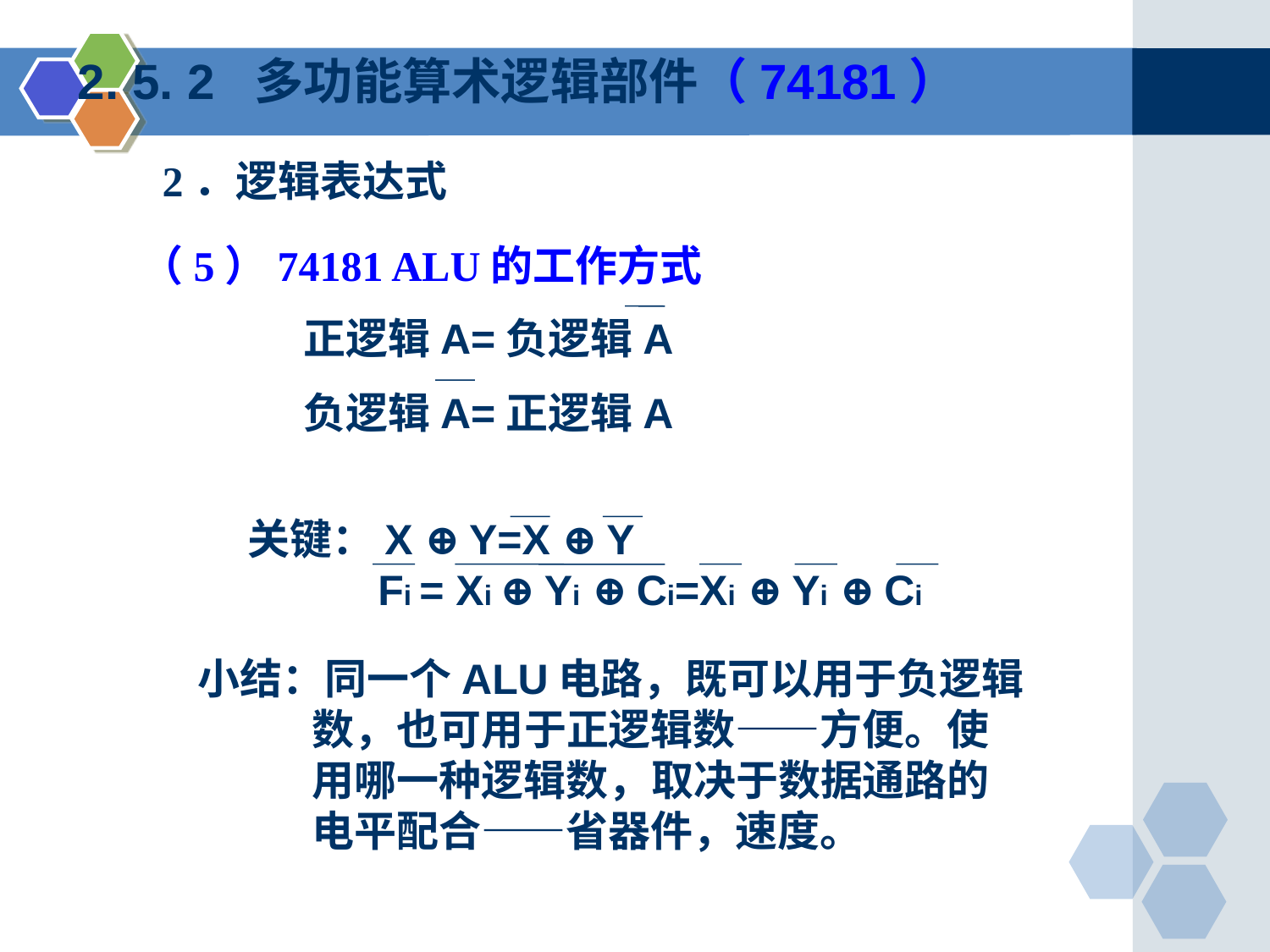

2. 5. 2  多功能算术逻辑部件（74181）
 2．逻辑表达式
（5）74181 ALU的工作方式
正逻辑A=负逻辑A
负逻辑A=正逻辑A

关键：X ⊕ Y=X ⊕ Y
           Fi = Xi ⊕ Yi ⊕ Ci=Xi ⊕ Yi ⊕ Ci

小结：同一个ALU电路，既可以用于负逻辑
           数，也可用于正逻辑数——方便。使
           用哪一种逻辑数，取决于数据通路的
           电平配合——省器件，速度。